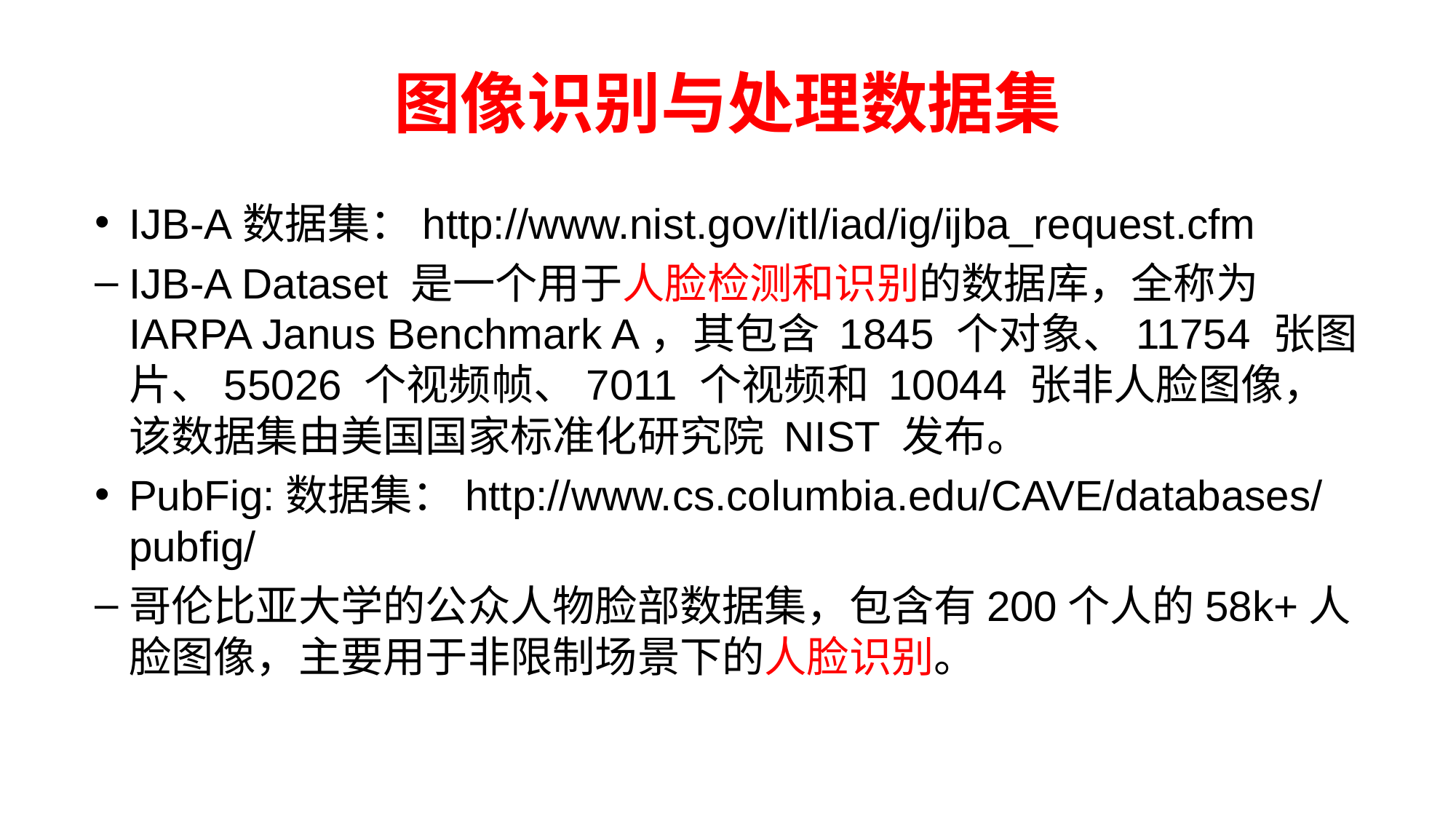

# 图像识别与处理数据集
IJB-A数据集：http://www.nist.gov/itl/iad/ig/ijba_request.cfm
IJB-A Dataset 是一个用于人脸检测和识别的数据库，全称为 IARPA Janus Benchmark A，其包含 1845 个对象、11754 张图片、55026 个视频帧、7011 个视频和 10044 张非人脸图像，该数据集由美国国家标准化研究院 NIST 发布。
PubFig:数据集：http://www.cs.columbia.edu/CAVE/databases/pubfig/
哥伦比亚大学的公众人物脸部数据集，包含有200个人的58k+人脸图像，主要用于非限制场景下的人脸识别。